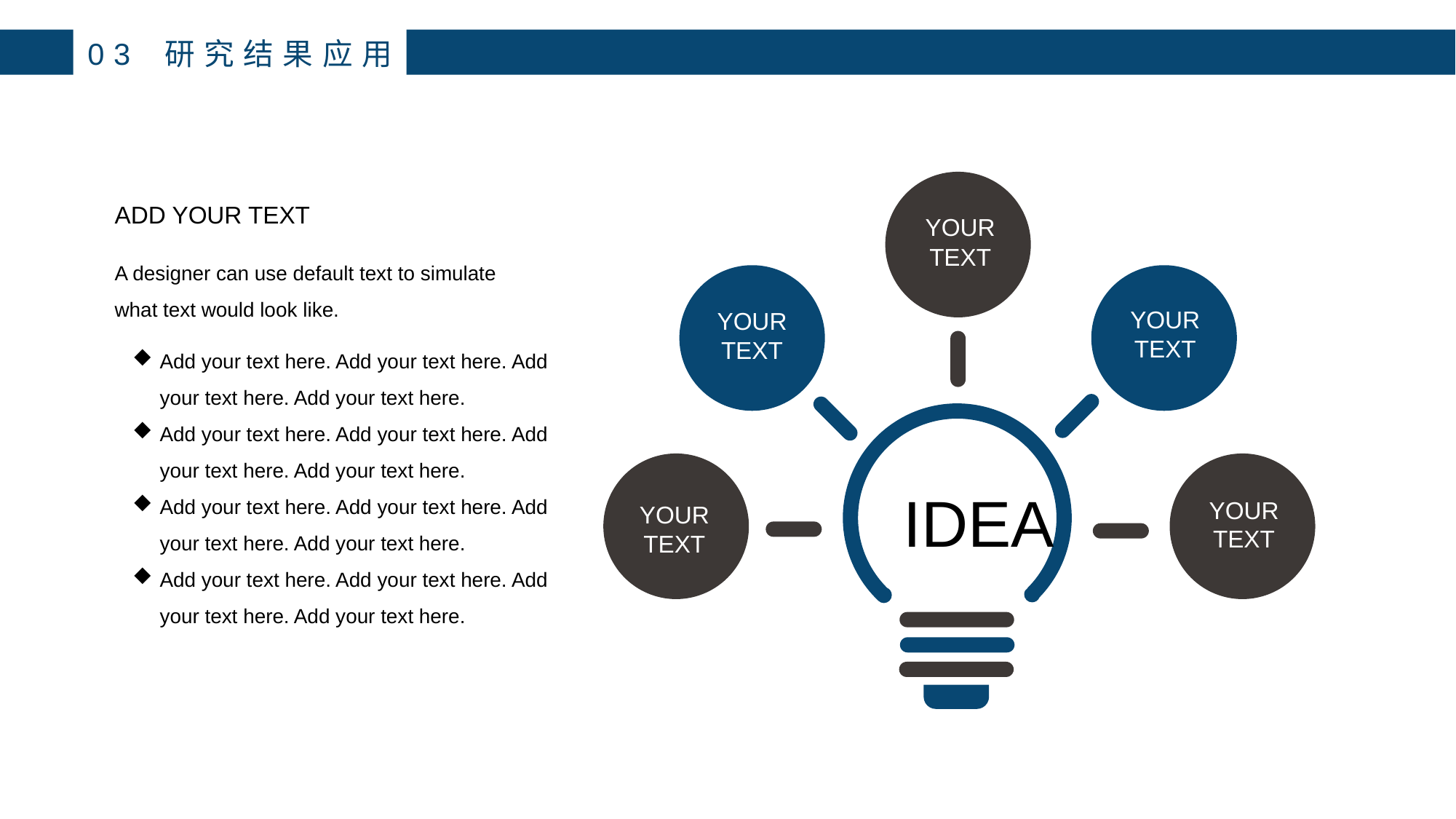

03 研究结果应用

YOUR
TEXT

YOUR
TEXT
YOUR
TEXT

IDEA
YOUR
TEXT
YOUR
TEXT

ADD YOUR TEXT
A designer can use default text to simulate what text would look like.
Add your text here. Add your text here. Add your text here. Add your text here.
Add your text here. Add your text here. Add your text here. Add your text here.
Add your text here. Add your text here. Add your text here. Add your text here.
Add your text here. Add your text here. Add your text here. Add your text here.